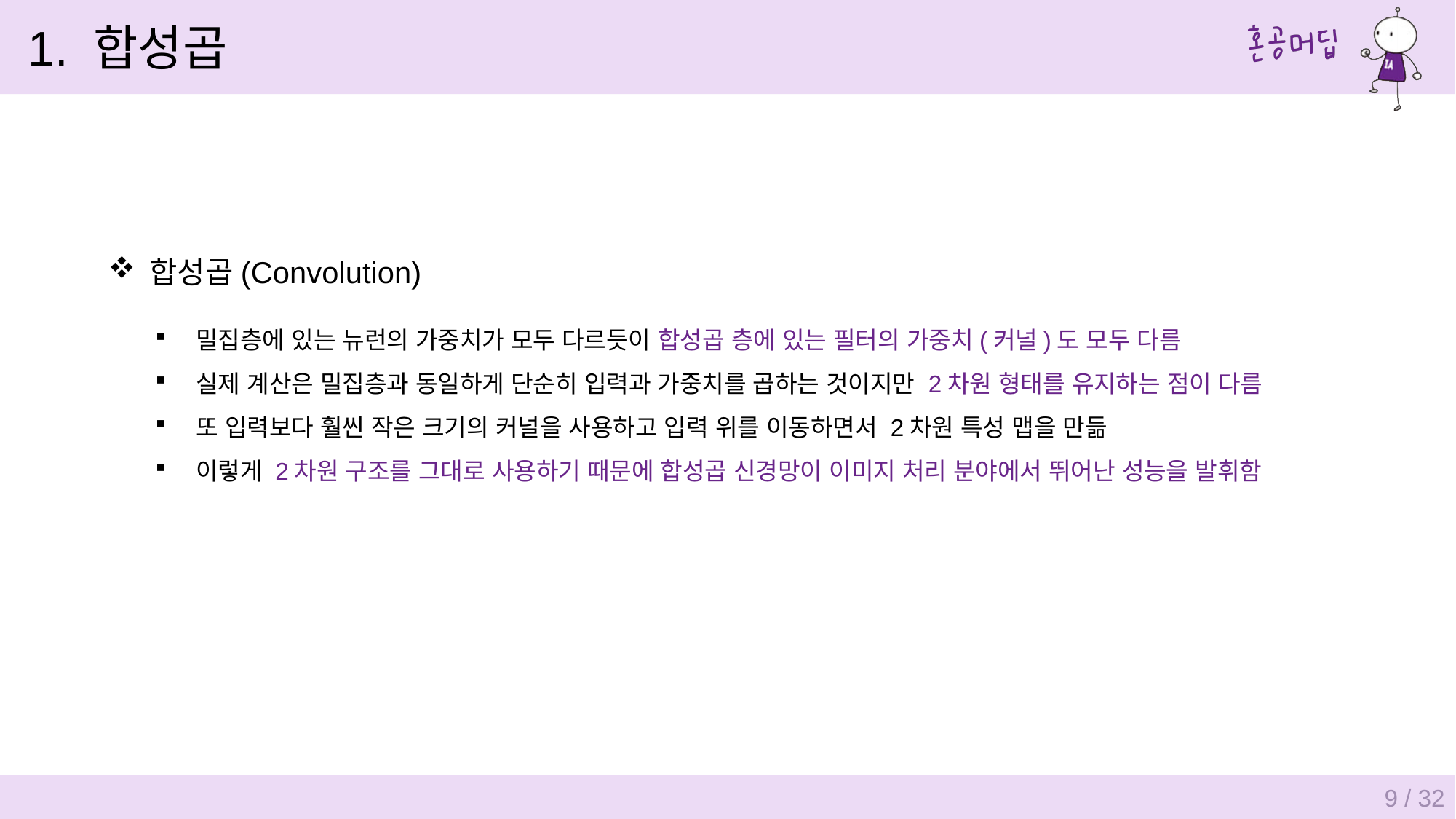

1. 합성곱
합성곱(Convolution)
밀집층에 있는 뉴런의 가중치가 모두 다르듯이 합성곱 층에 있는 필터의 가중치(커널)도 모두 다름
실제 계산은 밀집층과 동일하게 단순히 입력과 가중치를 곱하는 것이지만 2차원 형태를 유지하는 점이 다름
또 입력보다 훨씬 작은 크기의 커널을 사용하고 입력 위를 이동하면서 2차원 특성 맵을 만듦
이렇게 2차원 구조를 그대로 사용하기 때문에 합성곱 신경망이 이미지 처리 분야에서 뛰어난 성능을 발휘함
9 / 32